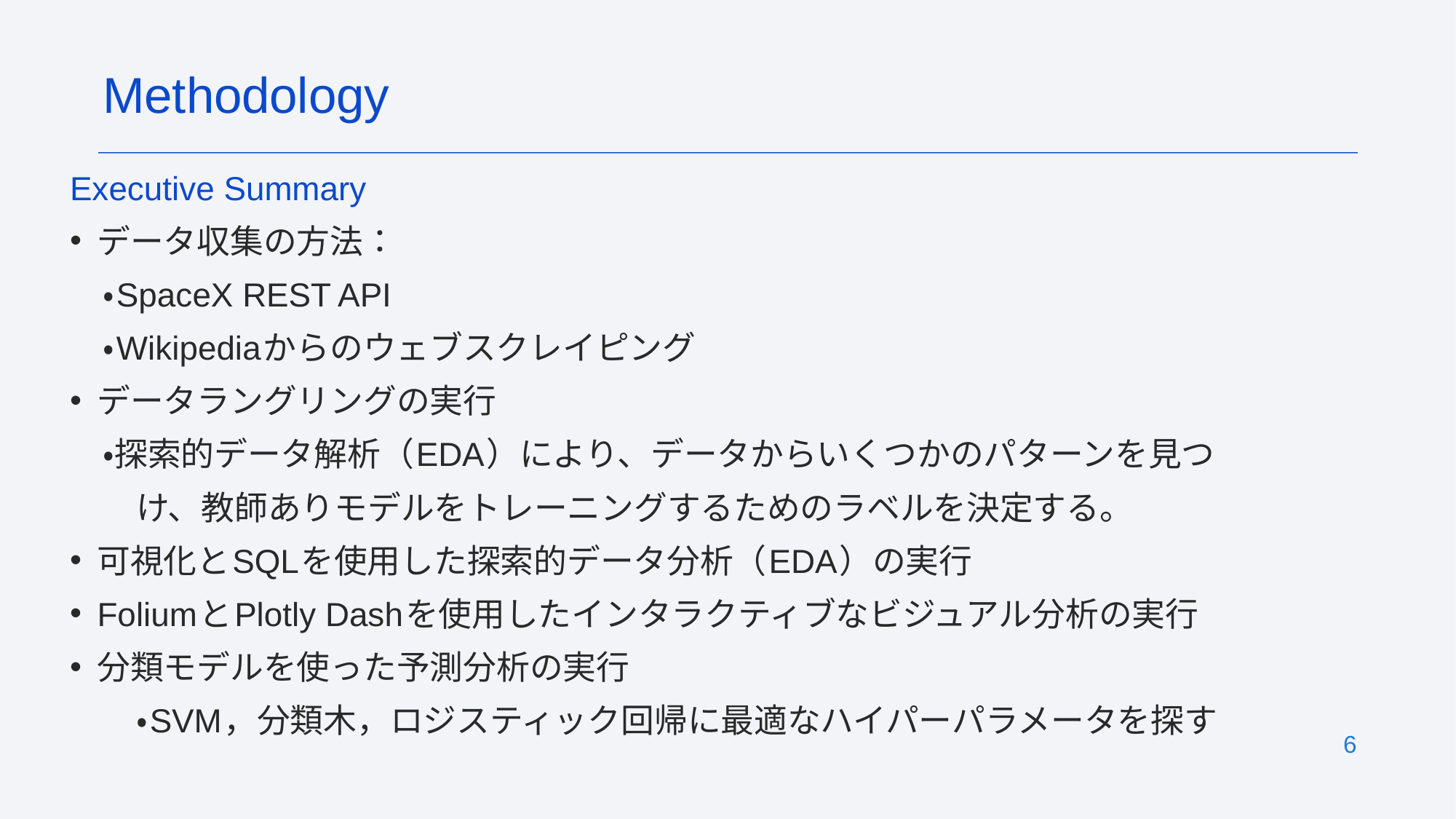

Methodology
Executive Summary
データ収集の方法：
　・SpaceX REST API
　・Wikipediaからのウェブスクレイピング
データラングリングの実行
　・探索的データ解析（EDA）により、データからいくつかのパターンを見つ
　　け、教師ありモデルをトレーニングするためのラベルを決定する。
可視化とSQLを使用した探索的データ分析（EDA）の実行
FoliumとPlotly Dashを使用したインタラクティブなビジュアル分析の実行
分類モデルを使った予測分析の実行
　　・SVM，分類木，ロジスティック回帰に最適なハイパーパラメータを探す

6